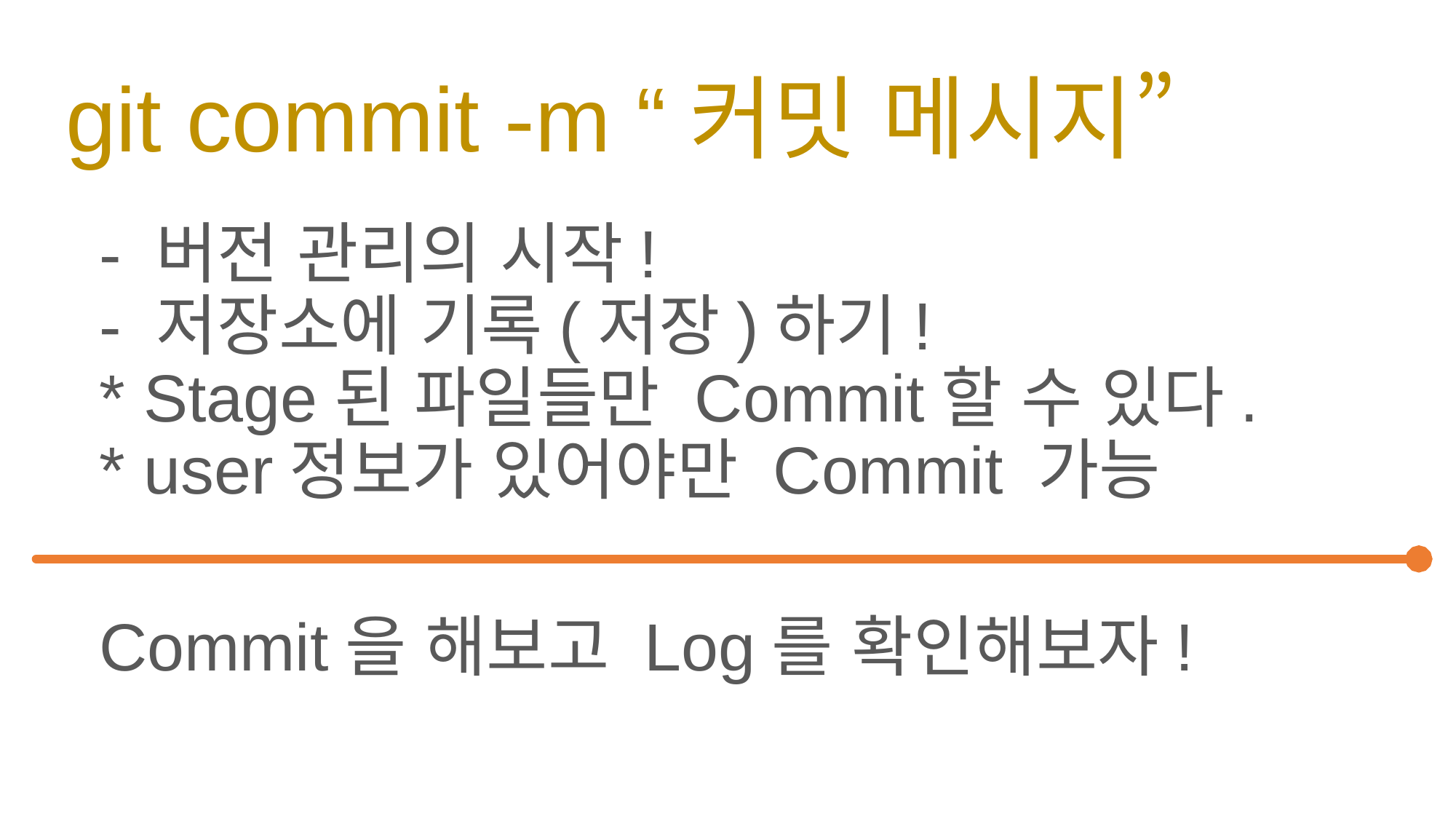

# git commit -m “커밋 메시지”
- 버전 관리의 시작!
- 저장소에 기록(저장)하기!
* Stage된 파일들만 Commit할 수 있다.
* user정보가 있어야만 Commit 가능
Commit을 해보고 Log를 확인해보자!